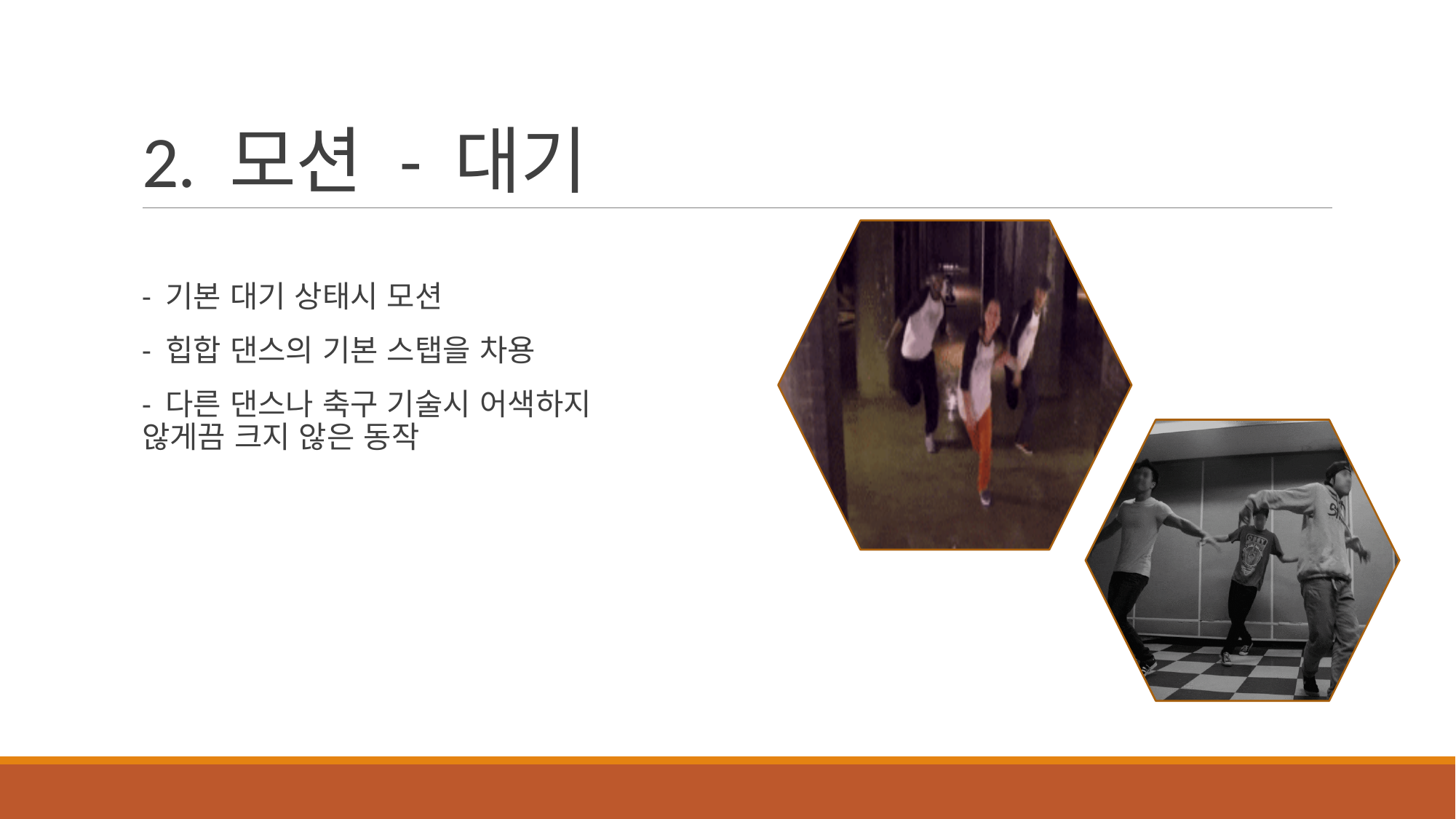

# 2. 모션 - 대기

- 기본 대기 상태시 모션
- 힙합 댄스의 기본 스탭을 차용
- 다른 댄스나 축구 기술시 어색하지 않게끔 크지 않은 동작